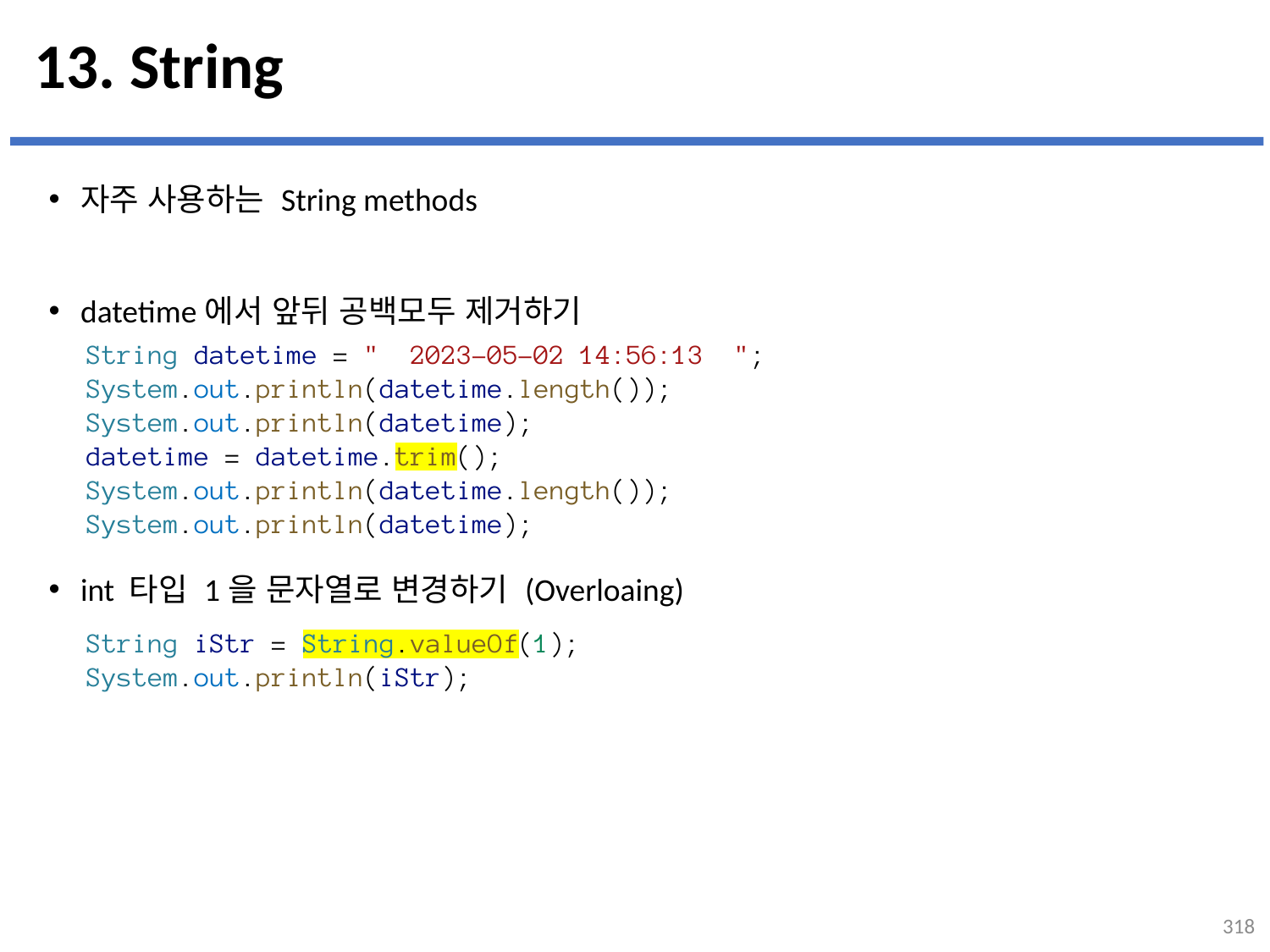

# 13. String
자주 사용하는 String methods

datetime에서 앞뒤 공백모두 제거하기

int 타입 1을 문자열로 변경하기 (Overloaing)
...

설명
String datetime = "  2023-05-02 14:56:13  ";
System.out.println(datetime.length());
System.out.println(datetime);
datetime = datetime.trim();
System.out.println(datetime.length());
System.out.println(datetime);
String iStr = String.valueOf(1);
System.out.println(iStr);
318